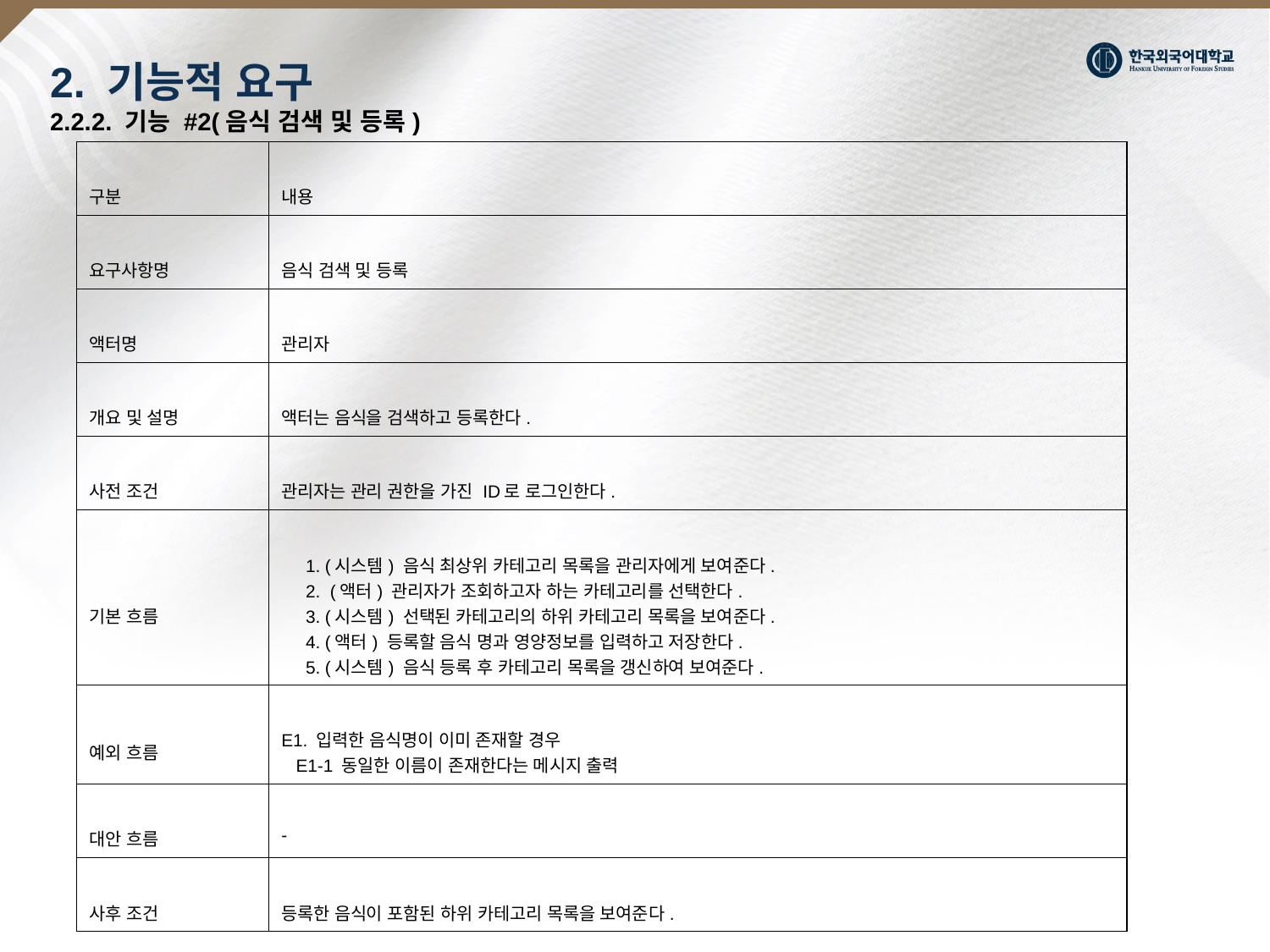

# 2. 기능적 요구 2.2.2. 기능 #2(음식 검색 및 등록)
| 구분 | 내용 |
| --- | --- |
| 요구사항명 | 음식 검색 및 등록 |
| 액터명 | 관리자 |
| 개요 및 설명 | 액터는 음식을 검색하고 등록한다. |
| 사전 조건 | 관리자는 관리 권한을 가진 ID로 로그인한다. |
| 기본 흐름 | 1. (시스템) 음식 최상위 카테고리 목록을 관리자에게 보여준다.       2.  (액터) 관리자가 조회하고자 하는 카테고리를 선택한다.       3. (시스템) 선택된 카테고리의 하위 카테고리 목록을 보여준다.       4. (액터) 등록할 음식 명과 영양정보를 입력하고 저장한다.       5. (시스템) 음식 등록 후 카테고리 목록을 갱신하여 보여준다. |
| 예외 흐름 | E1. 입력한 음식명이 이미 존재할 경우     E1-1 동일한 이름이 존재한다는 메시지 출력 |
| 대안 흐름 | - |
| 사후 조건 | 등록한 음식이 포함된 하위 카테고리 목록을 보여준다. |